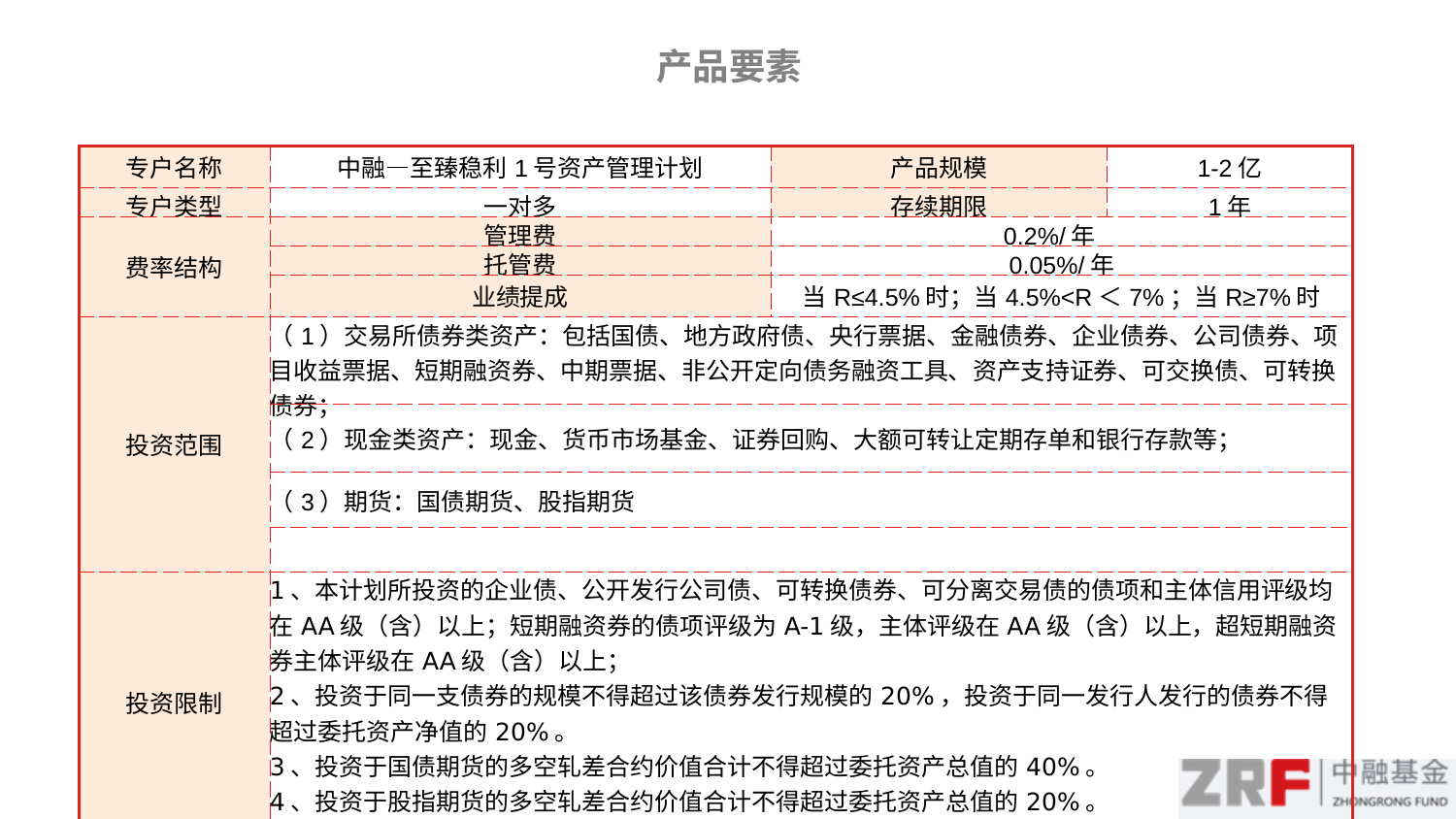

产品要素
| 专户名称 | 中融—至臻稳利1号资产管理计划 | 产品规模 | 1-2亿 |
| --- | --- | --- | --- |
| 专户类型 | 一对多 | 存续期限 | 1年 |
| 费率结构 | 管理费 | 0.2%/年 |  |
|  | 托管费 | 0.05%/年 |  |
|  | 业绩提成 | 当R≤4.5%时；当4.5%<R＜7%；当R≥7%时 |  |
| 投资范围 | （1）交易所债券类资产：包括国债、地方政府债、央行票据、金融债券、企业债券、公司债券、项目收益票据、短期融资券、中期票据、非公开定向债务融资工具、资产支持证券、可交换债、可转换债券； |  |  |
|  | （2）现金类资产：现金、货币市场基金、证券回购、大额可转让定期存单和银行存款等； |  |  |
|  | （3）期货：国债期货、股指期货 |  |  |
|  |  |  |  |
| 投资限制 | 1、本计划所投资的企业债、公开发行公司债、可转换债券、可分离交易债的债项和主体信用评级均在AA级（含）以上；短期融资券的债项评级为A-1级，主体评级在AA级（含）以上，超短期融资券主体评级在AA级（含）以上； 2、投资于同一支债券的规模不得超过该债券发行规模的20%，投资于同一发行人发行的债券不得超过委托资产净值的20%。 3、投资于国债期货的多空轧差合约价值合计不得超过委托资产总值的40%。 4、投资于股指期货的多空轧差合约价值合计不得超过委托资产总值的20%。 5、债券正回购金额不得超过委托资产净值的40%。 6、组合久期不得超过3年，投资国债、央行票据、政策性金融债、铁道债久期不得超过10年。 |  |  |